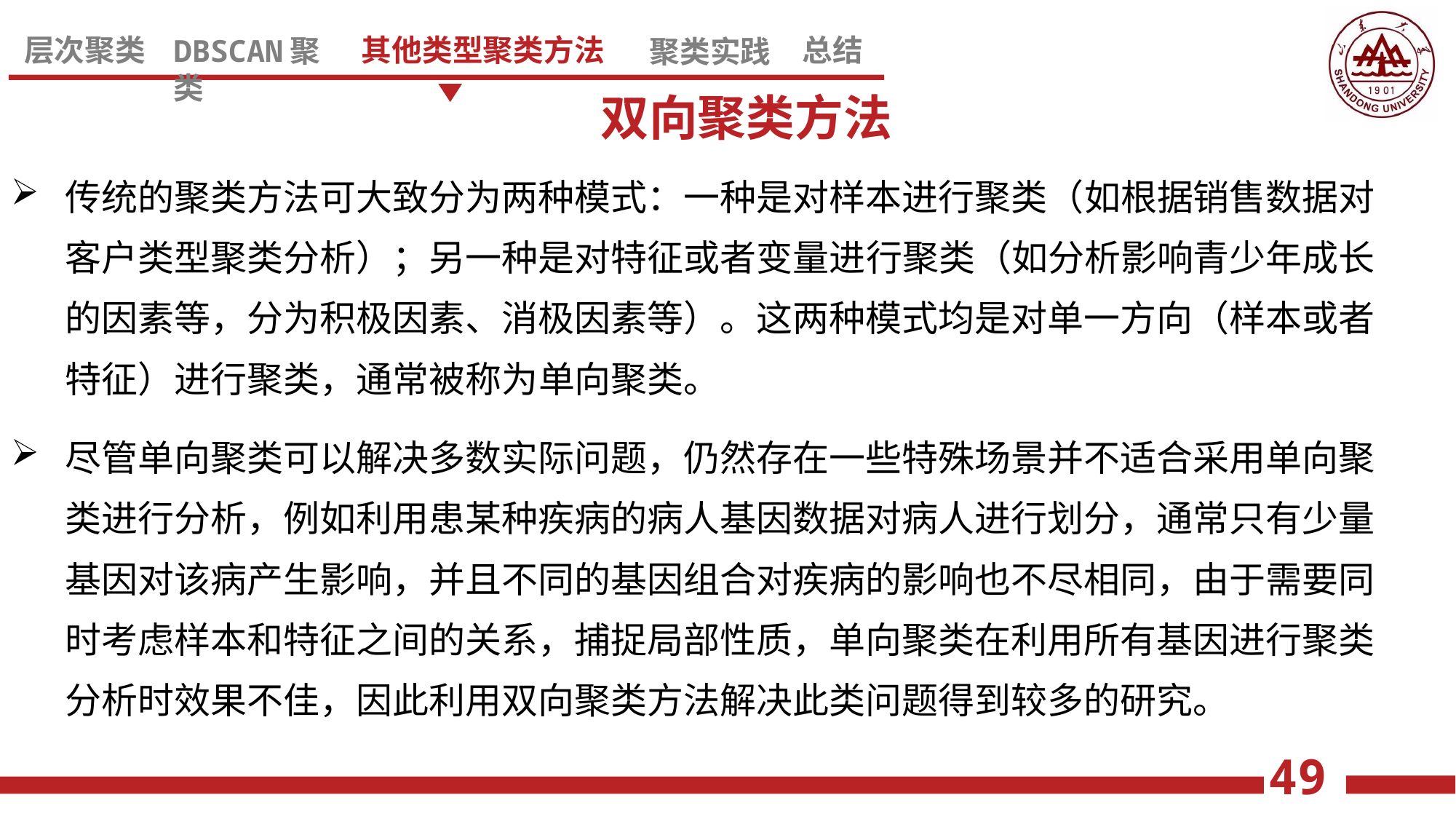

双向聚类方法
传统的聚类方法可大致分为两种模式：一种是对样本进行聚类（如根据销售数据对客户类型聚类分析）；另一种是对特征或者变量进行聚类（如分析影响青少年成长的因素等，分为积极因素、消极因素等）。这两种模式均是对单一方向（样本或者特征）进行聚类，通常被称为单向聚类。
尽管单向聚类可以解决多数实际问题，仍然存在一些特殊场景并不适合采用单向聚类进行分析，例如利用患某种疾病的病人基因数据对病人进行划分，通常只有少量基因对该病产生影响，并且不同的基因组合对疾病的影响也不尽相同，由于需要同时考虑样本和特征之间的关系，捕捉局部性质，单向聚类在利用所有基因进行聚类分析时效果不佳，因此利用双向聚类方法解决此类问题得到较多的研究。